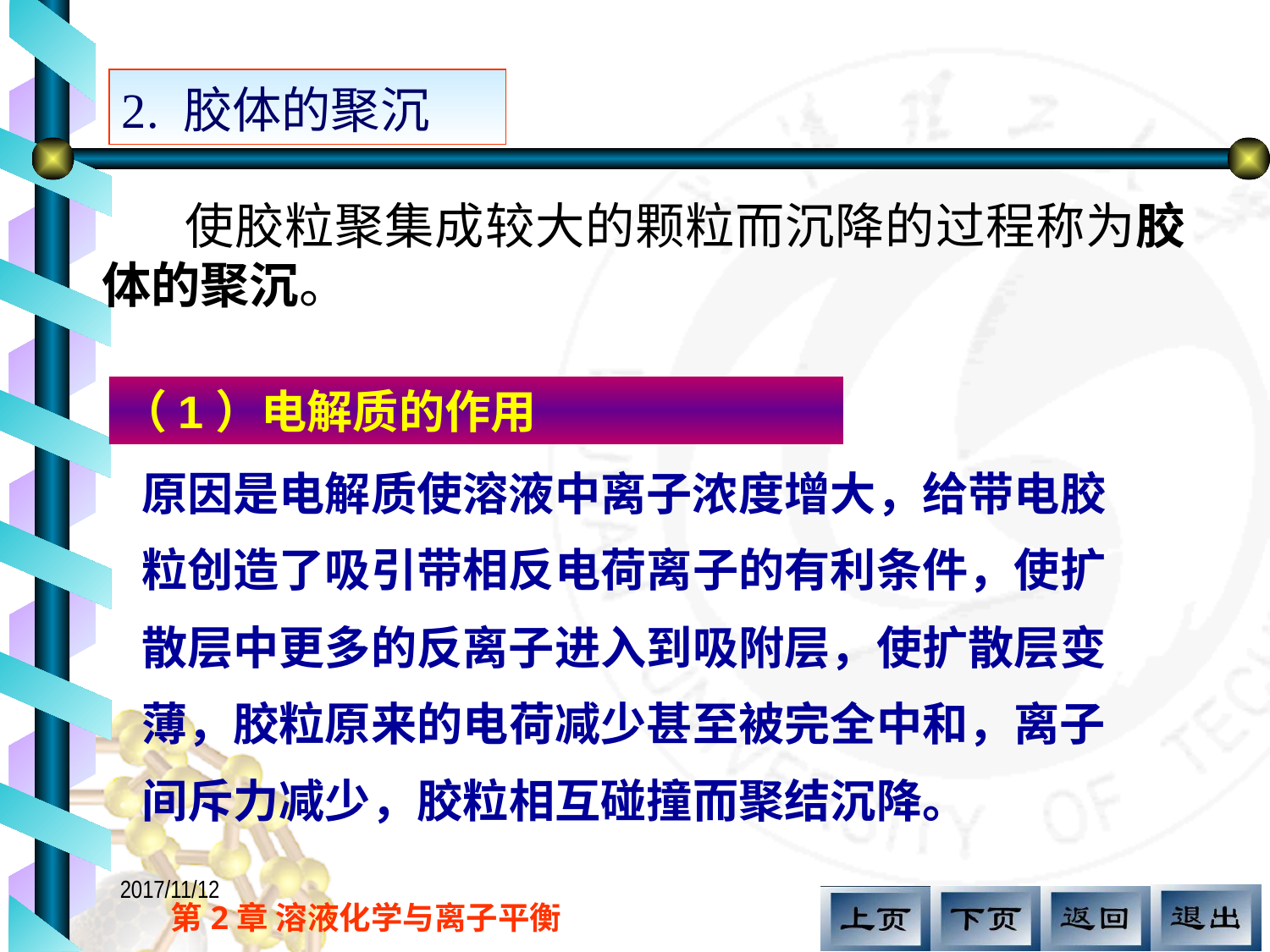

2. 胶体的聚沉
      使胶粒聚集成较大的颗粒而沉降的过程称为胶体的聚沉。
（1）电解质的作用
原因是电解质使溶液中离子浓度增大，给带电胶粒创造了吸引带相反电荷离子的有利条件，使扩散层中更多的反离子进入到吸附层，使扩散层变薄，胶粒原来的电荷减少甚至被完全中和，离子间斥力减少，胶粒相互碰撞而聚结沉降。
2017/11/12